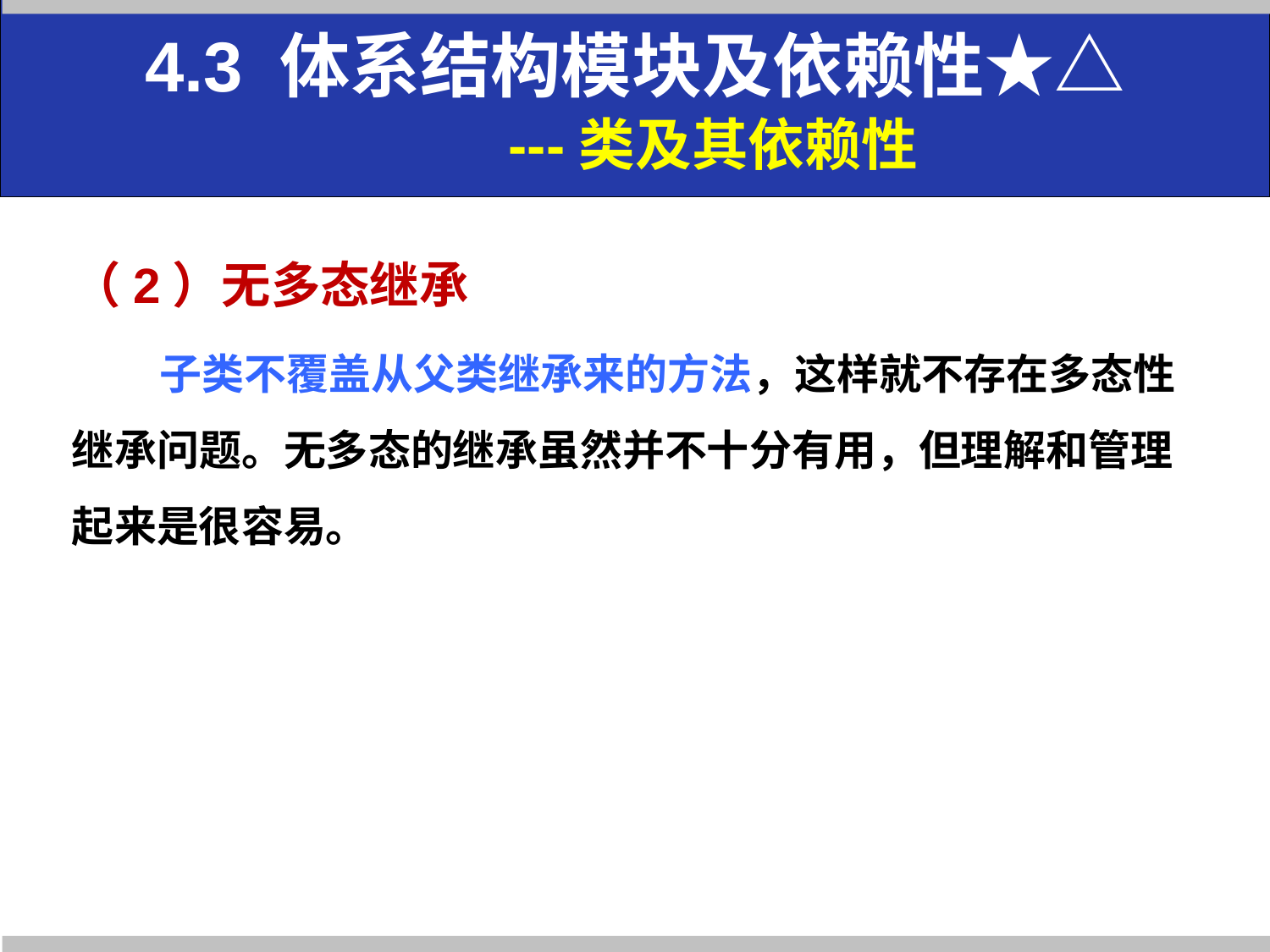

4.3 体系结构模块及依赖性★△
          ---类及其依赖性
（2）无多态继承
子类不覆盖从父类继承来的方法，这样就不存在多态性继承问题。无多态的继承虽然并不十分有用，但理解和管理起来是很容易。

547